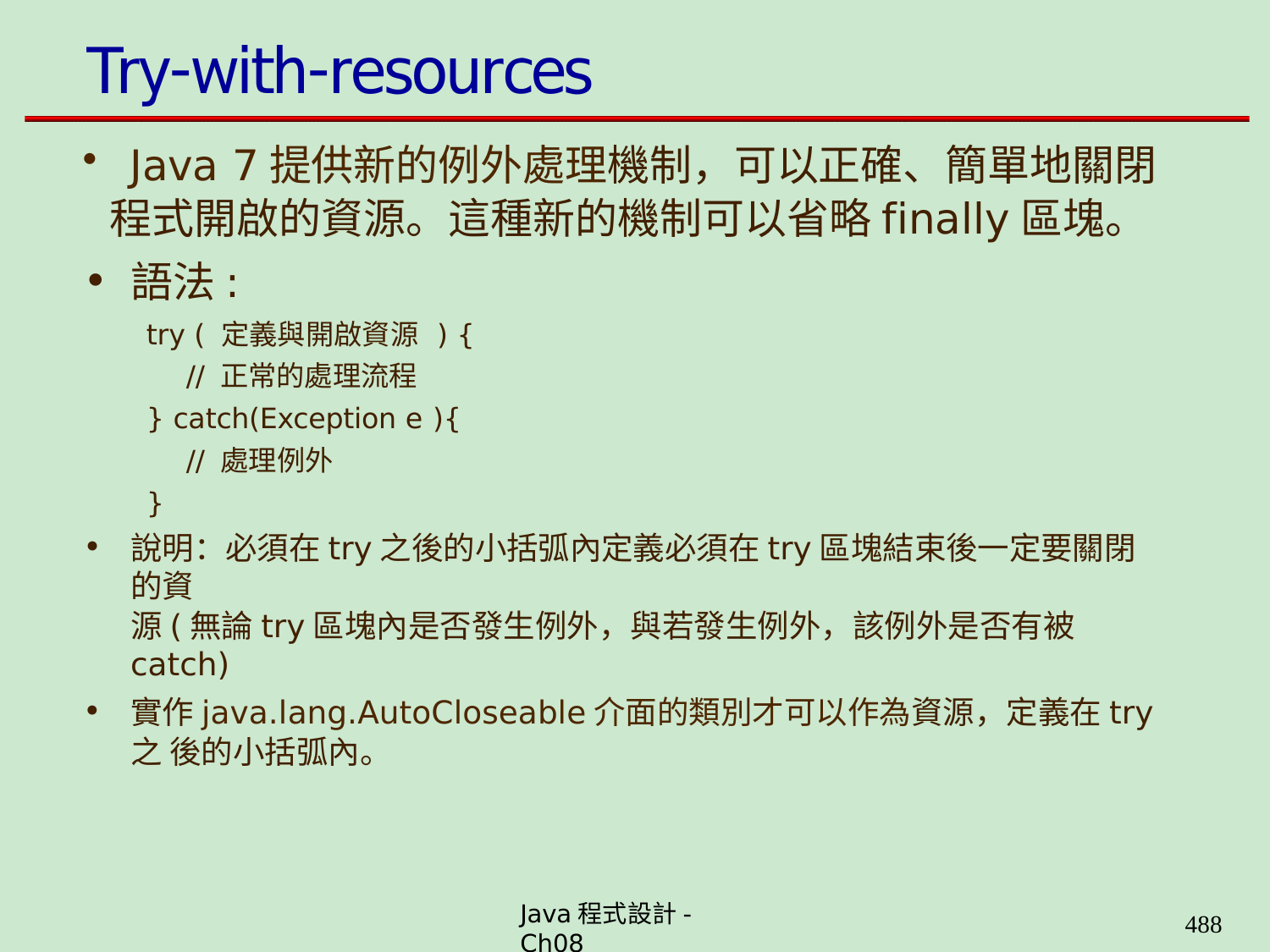

# Try-with-resources
Java 7提供新的例外處理機制，可以正確、簡單地關閉
程式開啟的資源。這種新的機制可以省略finally區塊。
語法:
try ( 定義與開啟資源 ) {
// 正常的處理流程
} catch(Exception e ){
// 處理例外
}
說明：必須在try之後的小括弧內定義必須在try區塊結束後一定要關閉的資
源(無論try區塊內是否發生例外，與若發生例外，該例外是否有被catch)
實作java.lang.AutoCloseable介面的類別才可以作為資源，定義在try之 後的小括弧內。
Java程式設計-Ch08
488